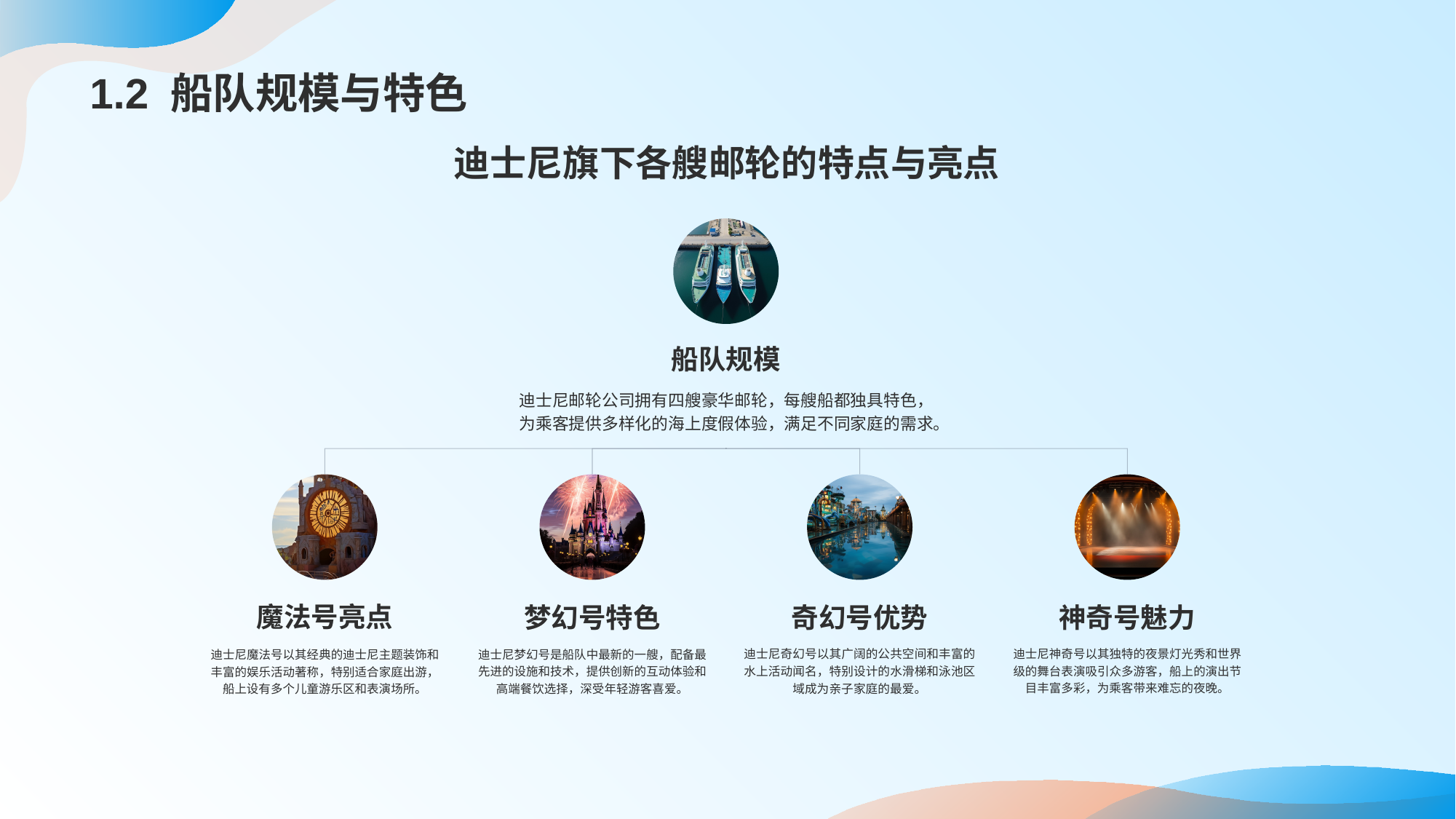

# 1.2 船队规模与特色
迪士尼旗下各艘邮轮的特点与亮点

船队规模
迪士尼邮轮公司拥有四艘豪华邮轮，每艘船都独具特色，为乘客提供多样化的海上度假体验，满足不同家庭的需求。

魔法号亮点
迪士尼魔法号以其经典的迪士尼主题装饰和丰富的娱乐活动著称，特别适合家庭出游，船上设有多个儿童游乐区和表演场所。

梦幻号特色
迪士尼梦幻号是船队中最新的一艘，配备最先进的设施和技术，提供创新的互动体验和高端餐饮选择，深受年轻游客喜爱。

奇幻号优势
迪士尼奇幻号以其广阔的公共空间和丰富的水上活动闻名，特别设计的水滑梯和泳池区域成为亲子家庭的最爱。

神奇号魅力
迪士尼神奇号以其独特的夜景灯光秀和世界级的舞台表演吸引众多游客，船上的演出节目丰富多彩，为乘客带来难忘的夜晚。